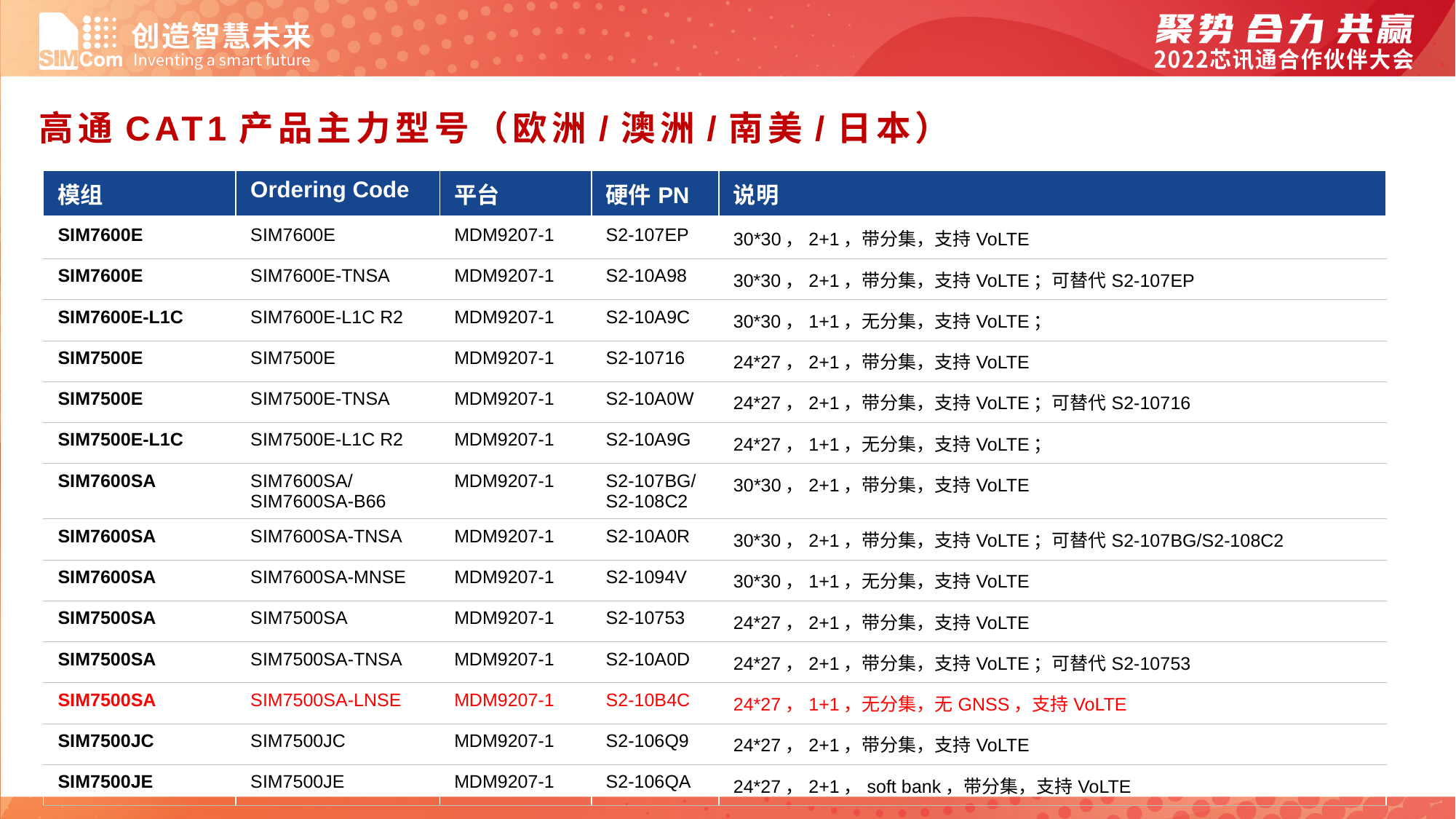

高通CAT1产品主力型号（欧洲/澳洲/南美/日本）
| 模组 | Ordering Code | 平台 | 硬件PN | 说明 |
| --- | --- | --- | --- | --- |
| SIM7600E | SIM7600E | MDM9207-1 | S2-107EP | 30\*30，2+1，带分集，支持VoLTE |
| SIM7600E | SIM7600E-TNSA | MDM9207-1 | S2-10A98 | 30\*30，2+1，带分集，支持VoLTE；可替代S2-107EP |
| SIM7600E-L1C | SIM7600E-L1C R2 | MDM9207-1 | S2-10A9C | 30\*30，1+1，无分集，支持VoLTE； |
| SIM7500E | SIM7500E | MDM9207-1 | S2-10716 | 24\*27，2+1，带分集，支持VoLTE |
| SIM7500E | SIM7500E-TNSA | MDM9207-1 | S2-10A0W | 24\*27，2+1，带分集，支持VoLTE；可替代S2-10716 |
| SIM7500E-L1C | SIM7500E-L1C R2 | MDM9207-1 | S2-10A9G | 24\*27，1+1，无分集，支持VoLTE； |
| SIM7600SA | SIM7600SA/ SIM7600SA-B66 | MDM9207-1 | S2-107BG/ S2-108C2 | 30\*30，2+1，带分集，支持VoLTE |
| SIM7600SA | SIM7600SA-TNSA | MDM9207-1 | S2-10A0R | 30\*30，2+1，带分集，支持VoLTE；可替代S2-107BG/S2-108C2 |
| SIM7600SA | SIM7600SA-MNSE | MDM9207-1 | S2-1094V | 30\*30，1+1，无分集，支持VoLTE |
| SIM7500SA | SIM7500SA | MDM9207-1 | S2-10753 | 24\*27，2+1，带分集，支持VoLTE |
| SIM7500SA | SIM7500SA-TNSA | MDM9207-1 | S2-10A0D | 24\*27，2+1，带分集，支持VoLTE；可替代S2-10753 |
| SIM7500SA | SIM7500SA-LNSE | MDM9207-1 | S2-10B4C | 24\*27，1+1，无分集，无GNSS，支持VoLTE |
| SIM7500JC | SIM7500JC | MDM9207-1 | S2-106Q9 | 24\*27，2+1，带分集，支持VoLTE |
| SIM7500JE | SIM7500JE | MDM9207-1 | S2-106QA | 24\*27，2+1，soft bank，带分集，支持VoLTE |